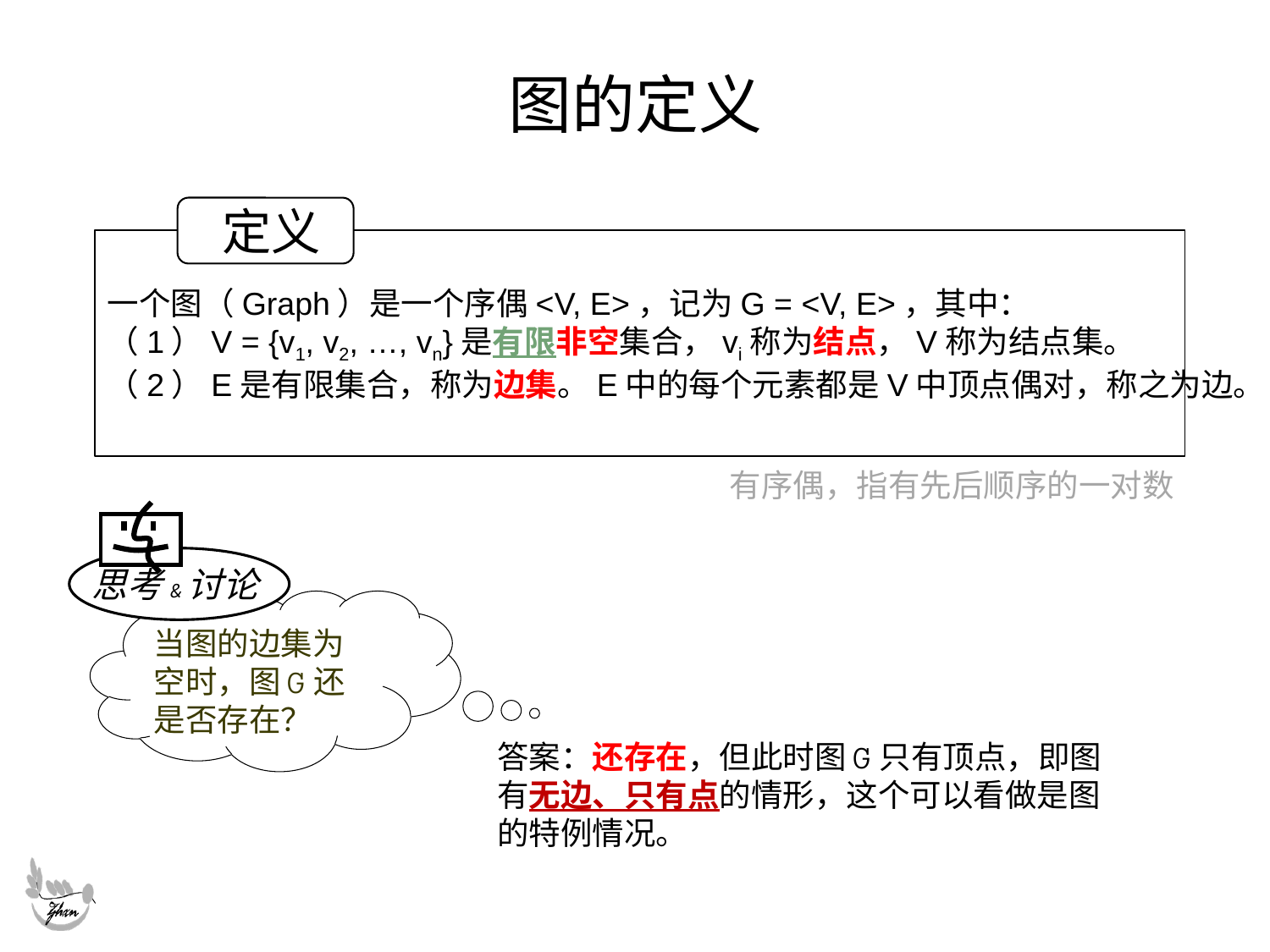

# 图的定义
 定义
一个图（Graph）是一个序偶<V, E>，记为G = <V, E>，其中：
（1）V = {v1, v2, …, vn}是有限非空集合，vi称为结点，V称为结点集。
（2）E是有限集合，称为边集。E中的每个元素都是V中顶点偶对，称之为边。
有序偶，指有先后顺序的一对数

思考&讨论
当图的边集为空时，图G还是否存在？
答案：还存在，但此时图G只有顶点，即图有无边、只有点的情形，这个可以看做是图的特例情况。
18